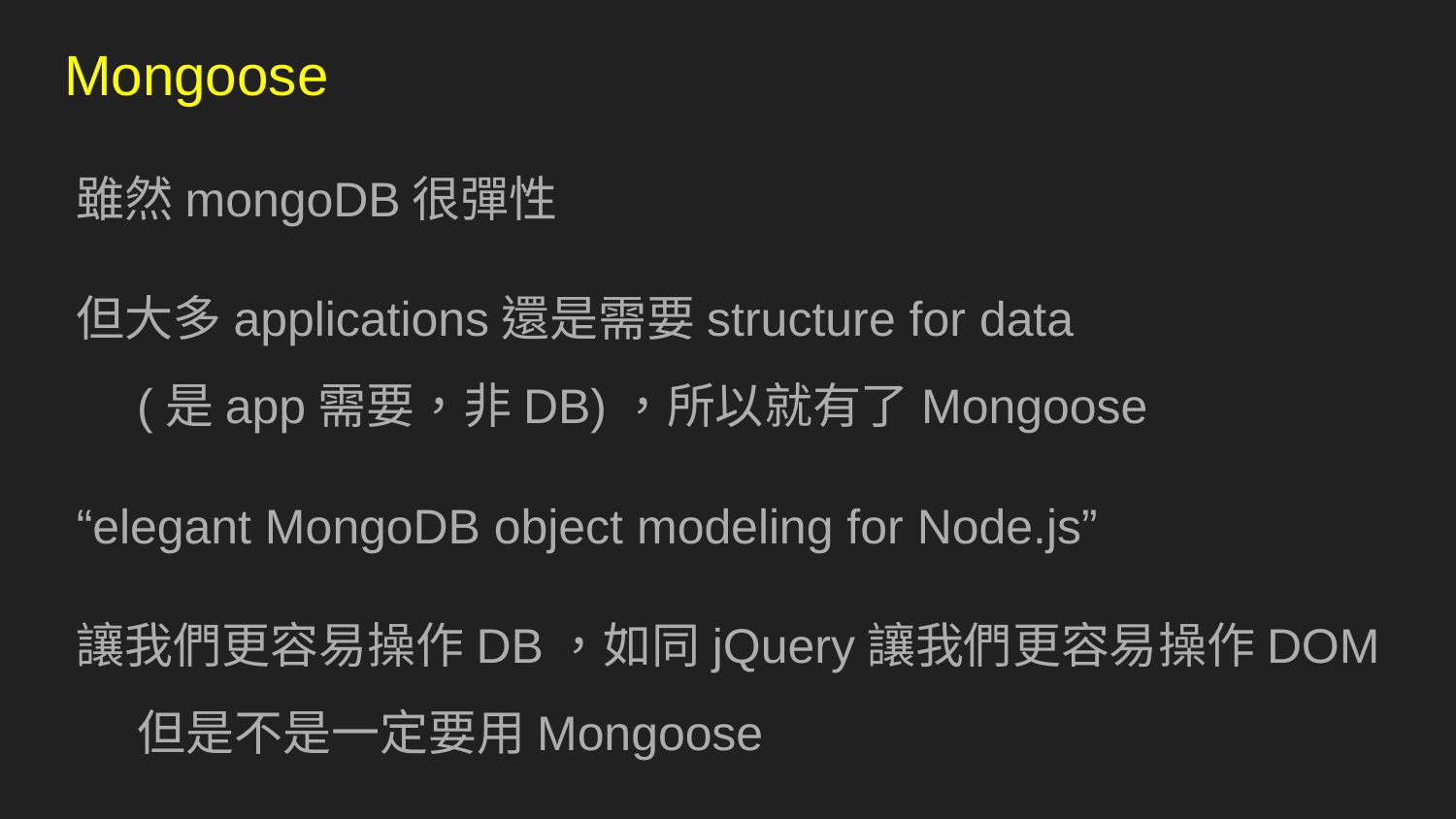

# Mongoose
雖然mongoDB很彈性
但大多applications還是需要structure for data
(是app需要，非DB)，所以就有了Mongoose
“elegant MongoDB object modeling for Node.js”
讓我們更容易操作DB，如同jQuery讓我們更容易操作DOM
但是不是一定要用Mongoose